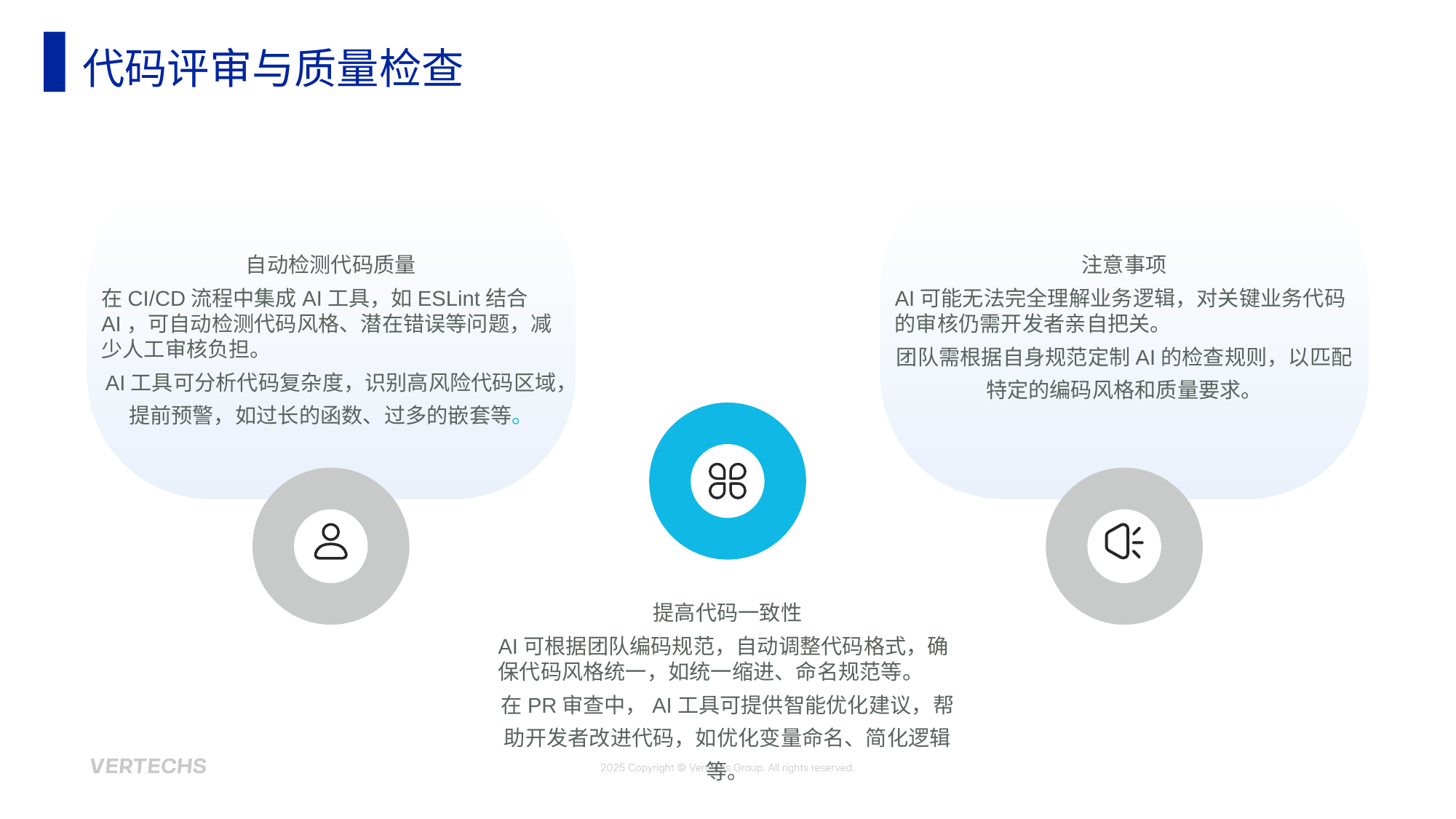

代码评审与质量检查

自动检测代码质量
注意事项
在CI/CD流程中集成AI工具，如ESLint结合AI，可自动检测代码风格、潜在错误等问题，减少人工审核负担。
AI工具可分析代码复杂度，识别高风险代码区域，提前预警，如过长的函数、过多的嵌套等。
AI可能无法完全理解业务逻辑，对关键业务代码的审核仍需开发者亲自把关。
团队需根据自身规范定制AI的检查规则，以匹配特定的编码风格和质量要求。

提高代码一致性
AI可根据团队编码规范，自动调整代码格式，确保代码风格统一，如统一缩进、命名规范等。
在PR审查中，AI工具可提供智能优化建议，帮助开发者改进代码，如优化变量命名、简化逻辑等。